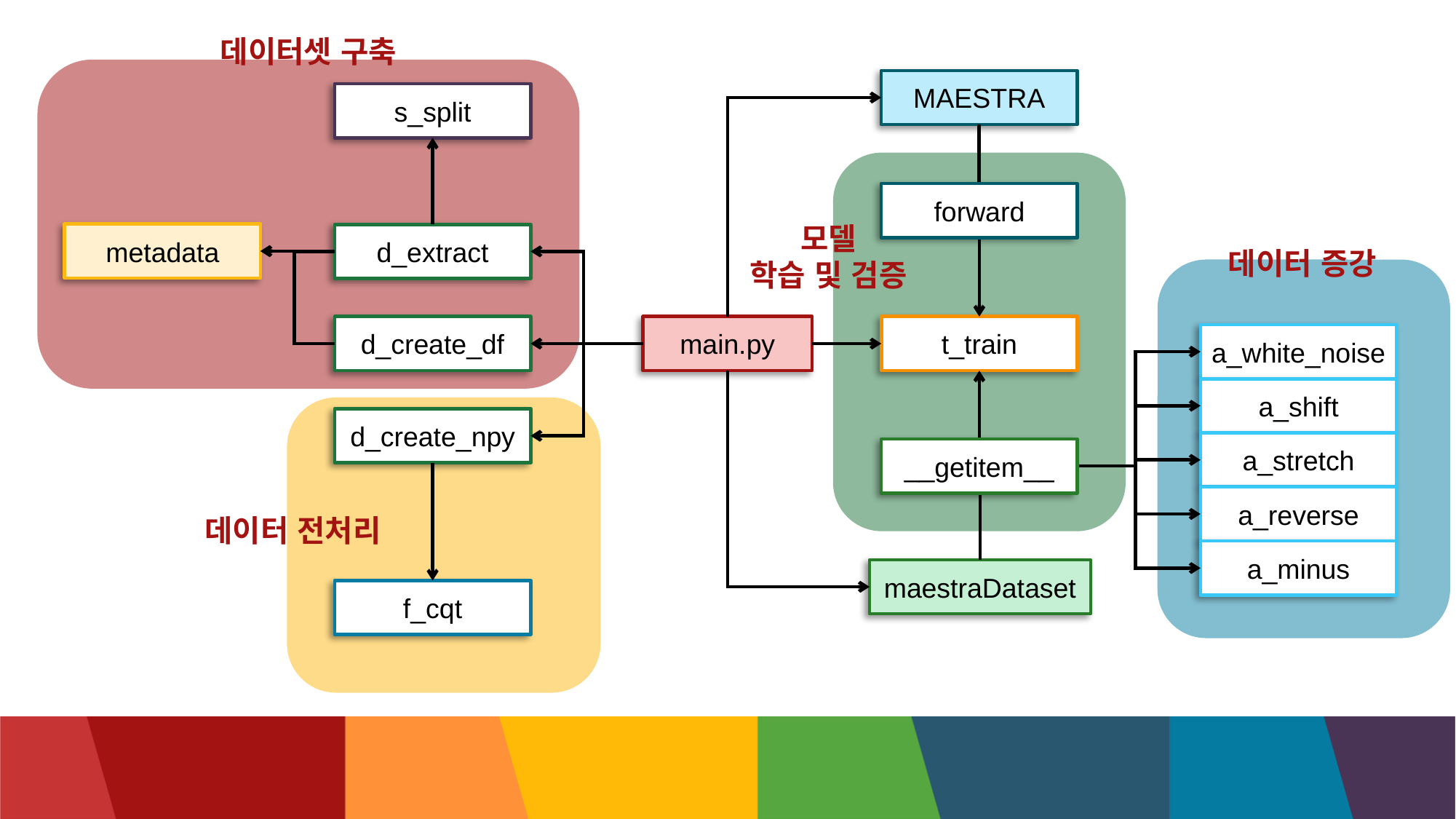

데이터셋 구축

MAESTRA
s_split

forward
모델
학습 및 검증
metadata
d_extract
데이터 증강

t_train
d_create_df
main.py
a_white_noise
a_shift

d_create_npy
a_stretch
__getitem__
a_reverse
데이터 전처리
a_minus
maestraDataset
f_cqt